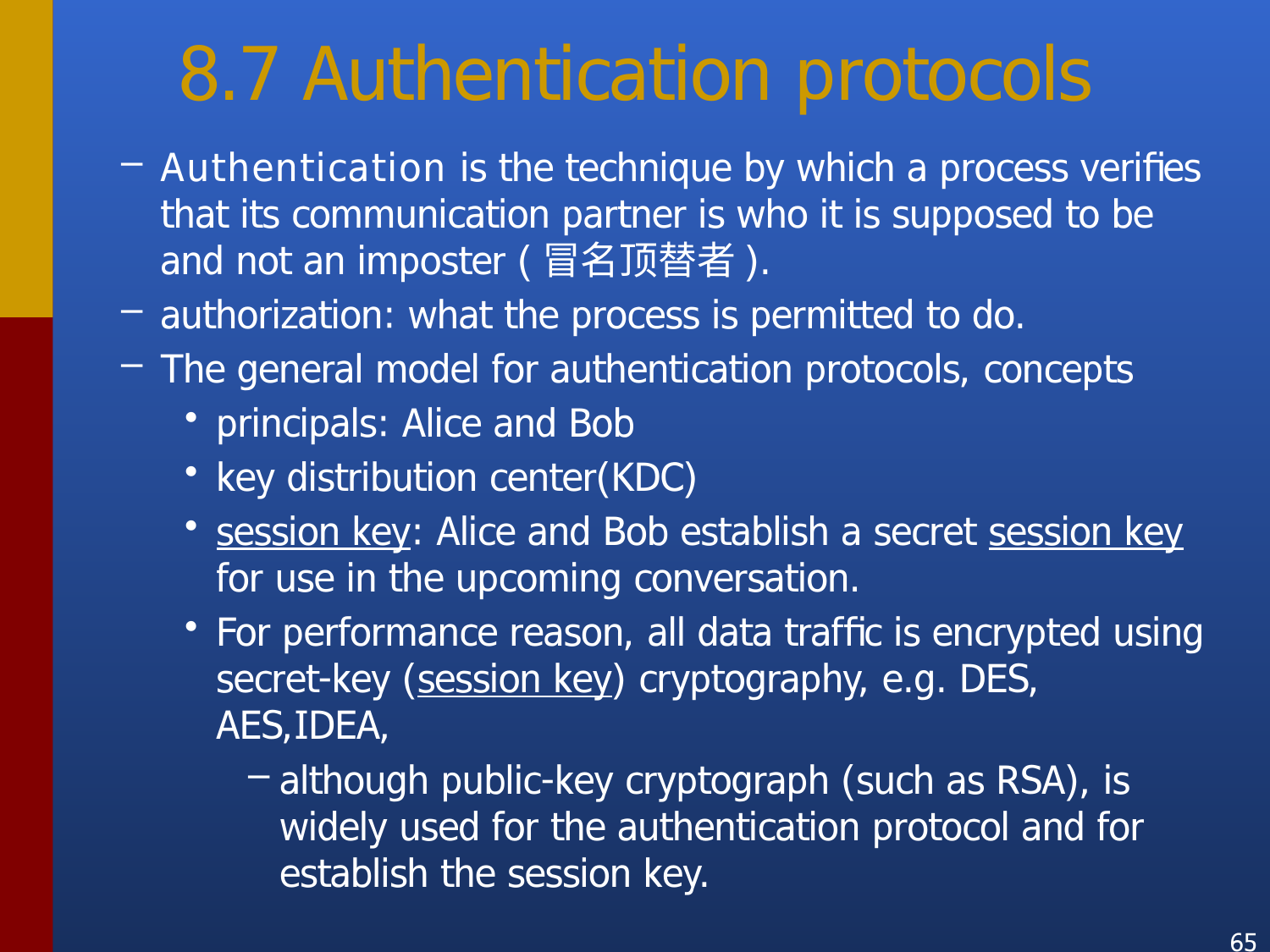

8.7 Authentication protocols
Authentication is the technique by which a process verifies that its communication partner is who it is supposed to be and not an imposter (冒名顶替者).
authorization: what the process is permitted to do.
The general model for authentication protocols, concepts
principals: Alice and Bob
key distribution center(KDC)
session key: Alice and Bob establish a secret session key for use in the upcoming conversation.
For performance reason, all data traffic is encrypted using secret-key (session key) cryptography, e.g. DES, AES,IDEA,
although public-key cryptograph (such as RSA), is widely used for the authentication protocol and for establish the session key.
65